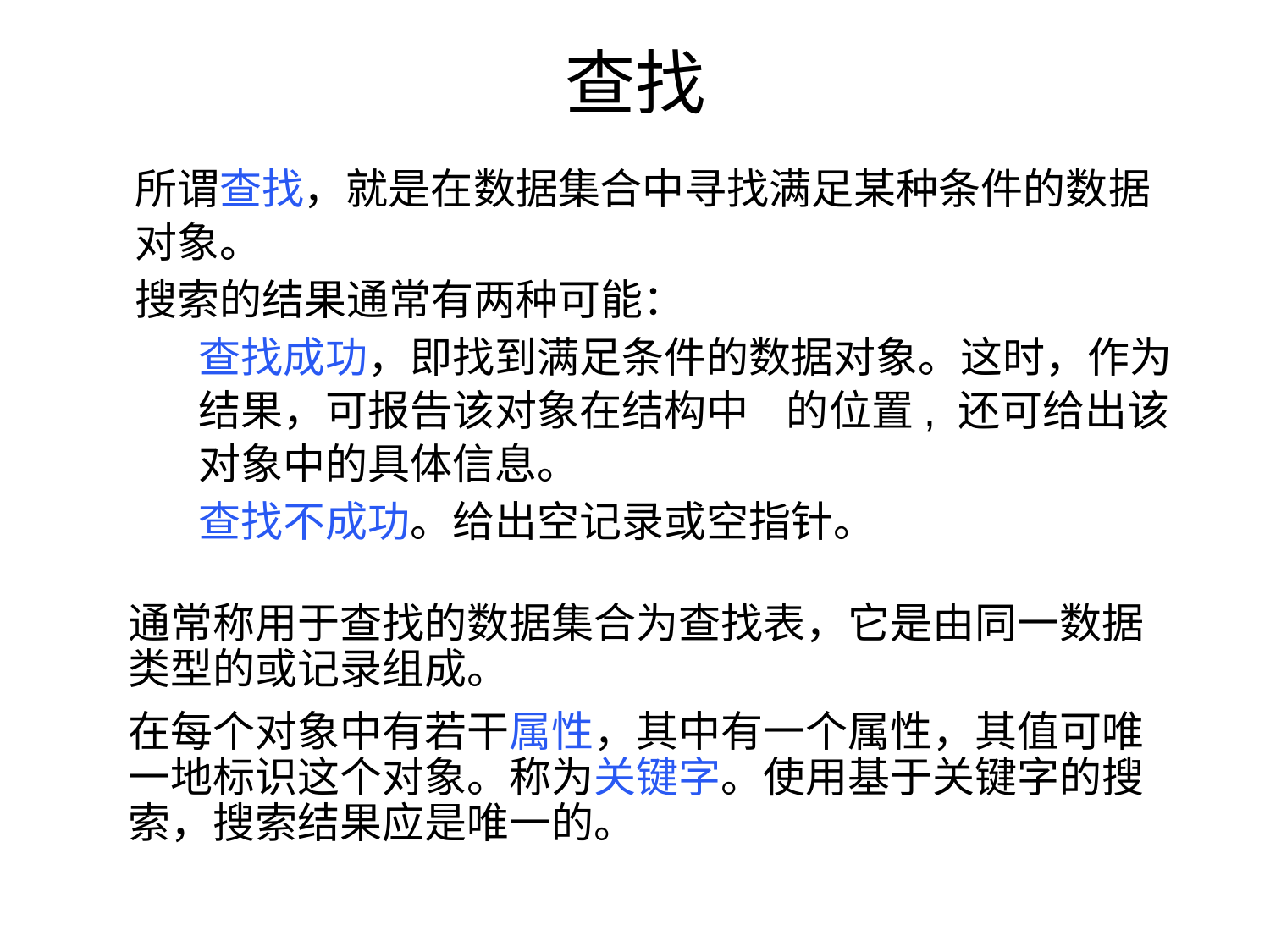

查找
所谓查找，就是在数据集合中寻找满足某种条件的数据对象。
搜索的结果通常有两种可能：
查找成功，即找到满足条件的数据对象。这时，作为结果，可报告该对象在结构中    的位置, 还可给出该对象中的具体信息。
查找不成功。给出空记录或空指针。
通常称用于查找的数据集合为查找表，它是由同一数据类型的或记录组成。
在每个对象中有若干属性，其中有一个属性，其值可唯一地标识这个对象。称为关键字。使用基于关键字的搜索，搜索结果应是唯一的。